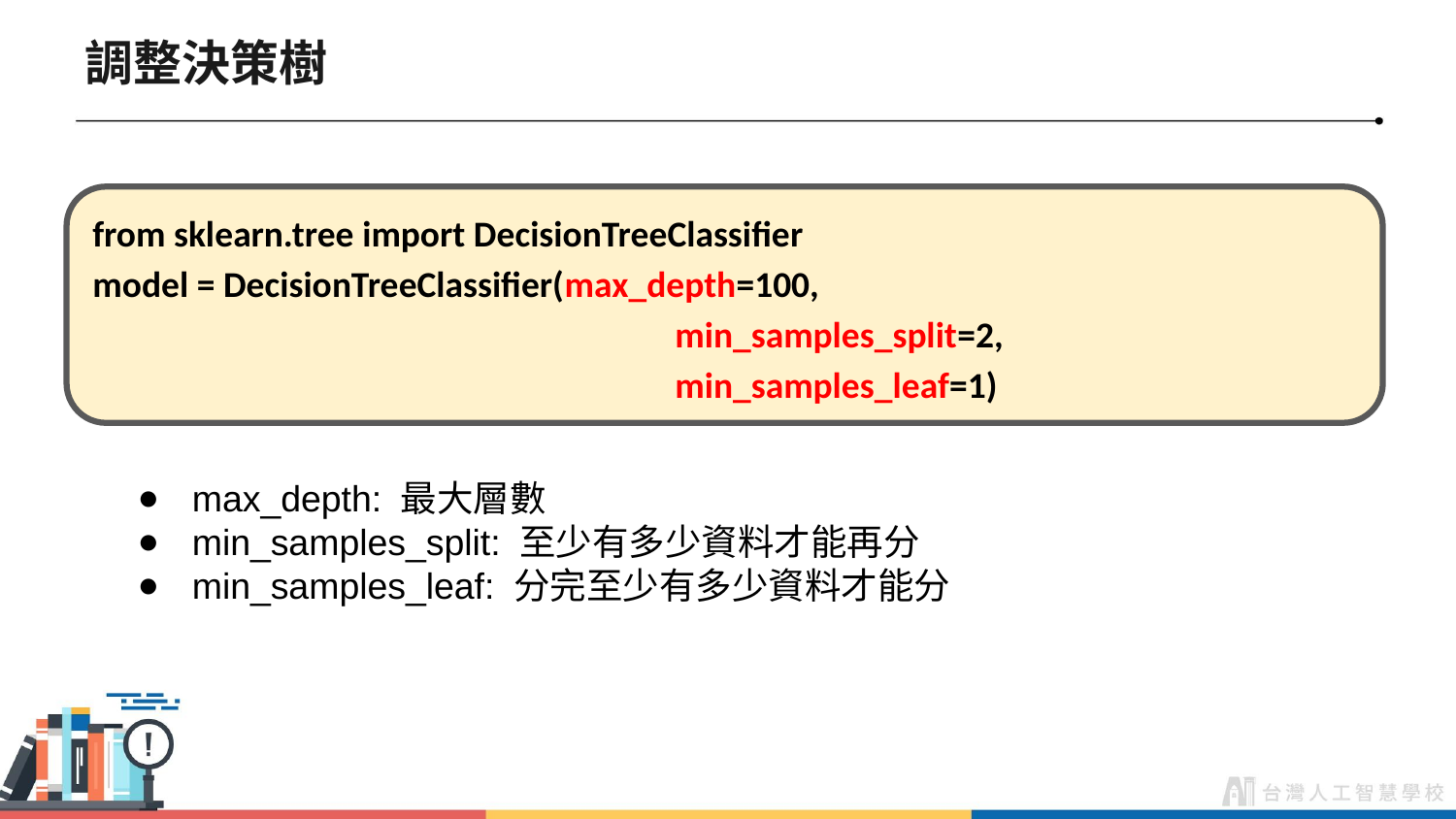

# 調整決策樹
from sklearn.tree import DecisionTreeClassifier
model = DecisionTreeClassifier(max_depth=100,
                               			min_samples_split=2,
                               			min_samples_leaf=1)
max_depth: 最大層數
min_samples_split: 至少有多少資料才能再分
min_samples_leaf: 分完至少有多少資料才能分